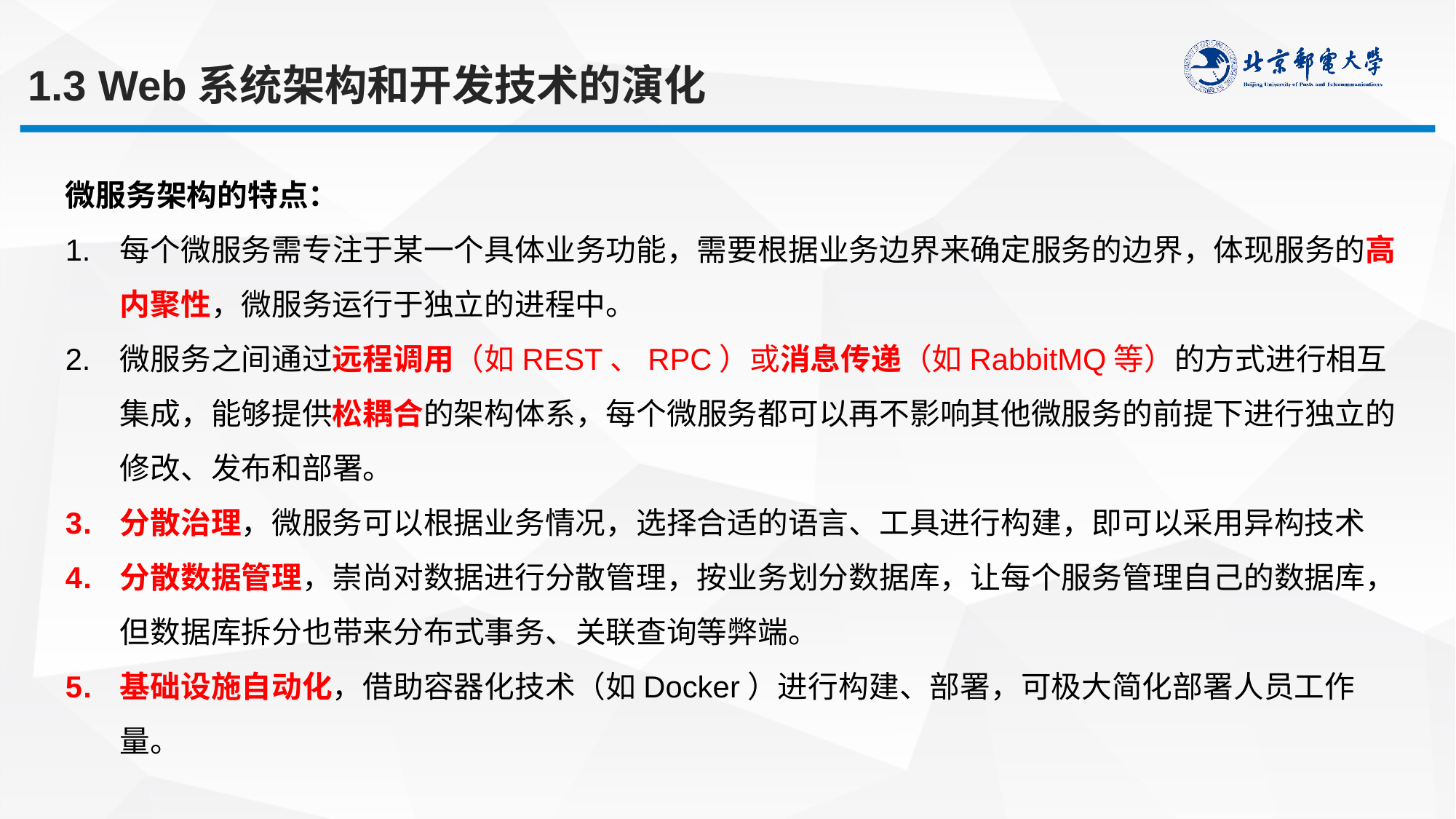

1.3 Web系统架构和开发技术的演化

微服务架构的特点：
每个微服务需专注于某一个具体业务功能，需要根据业务边界来确定服务的边界，体现服务的高内聚性，微服务运行于独立的进程中。
微服务之间通过远程调用（如REST、RPC）或消息传递（如RabbitMQ等）的方式进行相互集成，能够提供松耦合的架构体系，每个微服务都可以再不影响其他微服务的前提下进行独立的修改、发布和部署。
分散治理，微服务可以根据业务情况，选择合适的语言、工具进行构建，即可以采用异构技术
分散数据管理，崇尚对数据进行分散管理，按业务划分数据库，让每个服务管理自己的数据库，但数据库拆分也带来分布式事务、关联查询等弊端。
基础设施自动化，借助容器化技术（如Docker）进行构建、部署，可极大简化部署人员工作量。